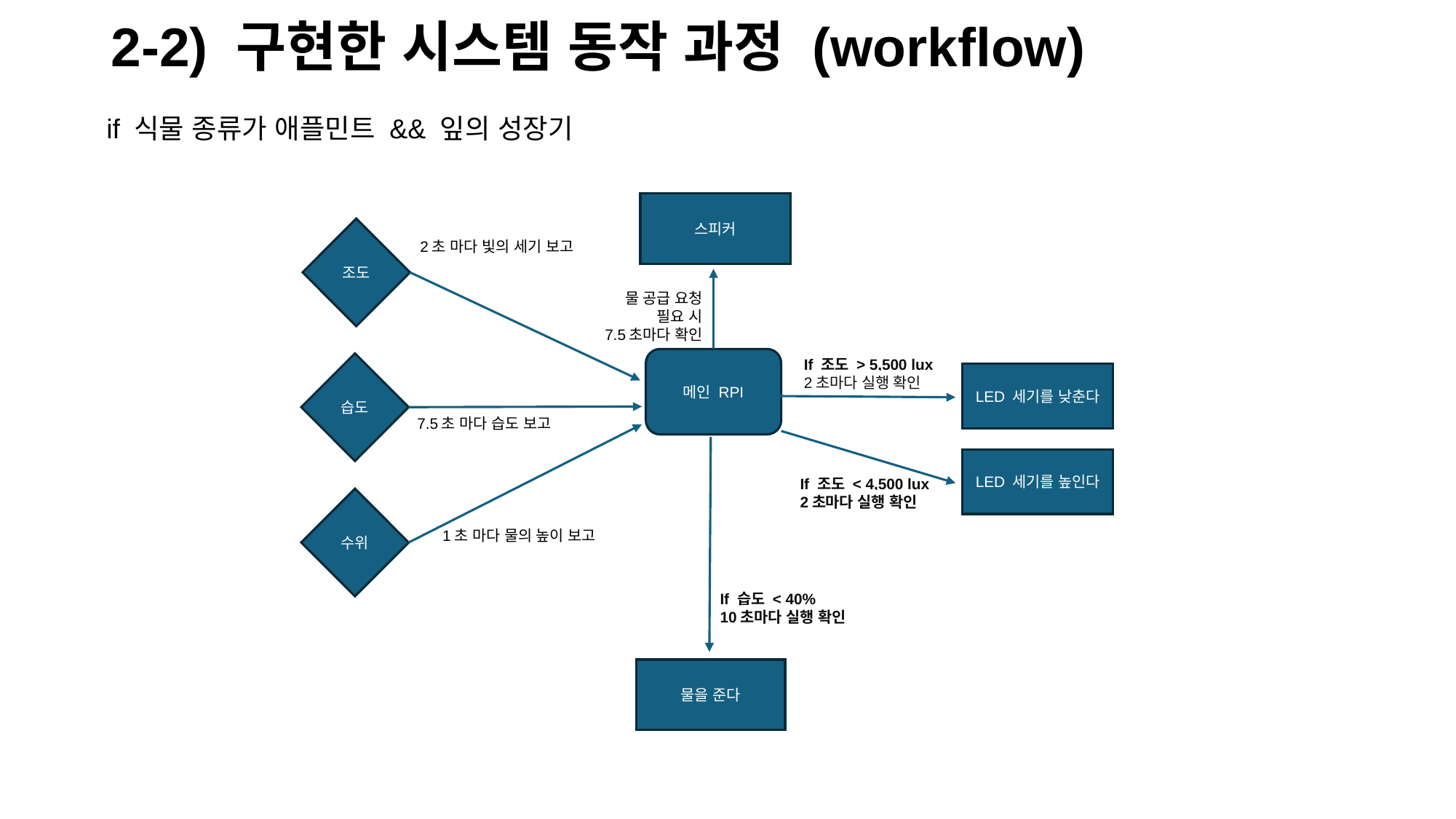

# 2-2) 구현한 시스템 동작 과정 (workflow)
if 식물 종류가 애플민트 && 잎의 성장기
스피커
조도
2초 마다 빛의 세기 보고
물 공급 요청
필요 시
7.5초마다 확인
메인 RPI
If 조도 > 5,500 lux
2초마다 실행 확인
습도
LED 세기를 낮춘다
7.5초 마다 습도 보고
LED 세기를 높인다
If 조도 < 4,500 lux
2초마다 실행 확인
수위
1초 마다 물의 높이 보고
If 습도 < 40%
10초마다 실행 확인
물을 준다